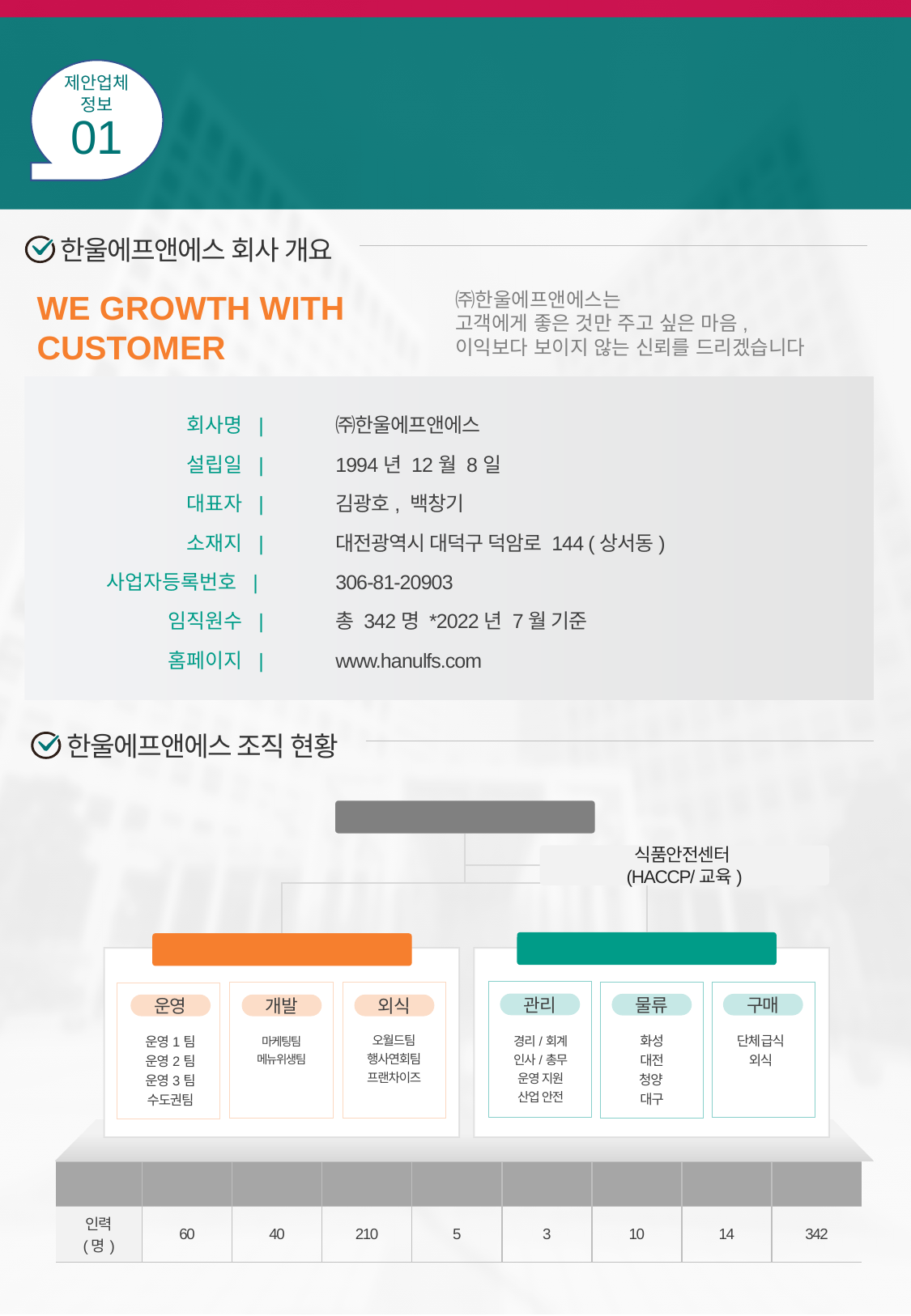

제안업체
정보
01
가.  조직 및 인원 현황
한울에프앤에스 정보 소개
한울에프앤에스 회사 개요

WE GROWTH WITH
CUSTOMER

㈜한울에프앤에스는
고객에게 좋은 것만 주고 싶은 마음,
이익보다 보이지 않는 신뢰를 드리겠습니다

회사명  |
설립일  |
대표자  |
소재지  |
사업자등록번호  |
임직원수  |
홈페이지  |
㈜한울에프앤에스
1994년 12월 8일
김광호, 백창기
대전광역시 대덕구 덕암로 144 (상서동)
306-81-20903
총 342명 *2022년 7월 기준
www.hanulfs.com
한울에프앤에스 조직 현황

대표이사
식품안전센터
(HACCP/교육)
경영본부
운영본부

관리
물류
구매
화성
대전
청양
대구
단체급식
외식
경리/회계
인사/총무
운영 지원
산업 안전

운영
개발
외식
오월드팀
행사연회팀
프랜차이즈
운영1팀
운영2팀
운영3팀
수도권팀
마케팅팀
메뉴위생팀

| 구분 | 영양사 | 조리사 | 조리원 | 식품 안전팀 | 구매 | 물류 | 본사 | 계 |
| --- | --- | --- | --- | --- | --- | --- | --- | --- |
| 인력 (명) | 60 | 40 | 210 | 5 | 3 | 10 | 14 | 342 |